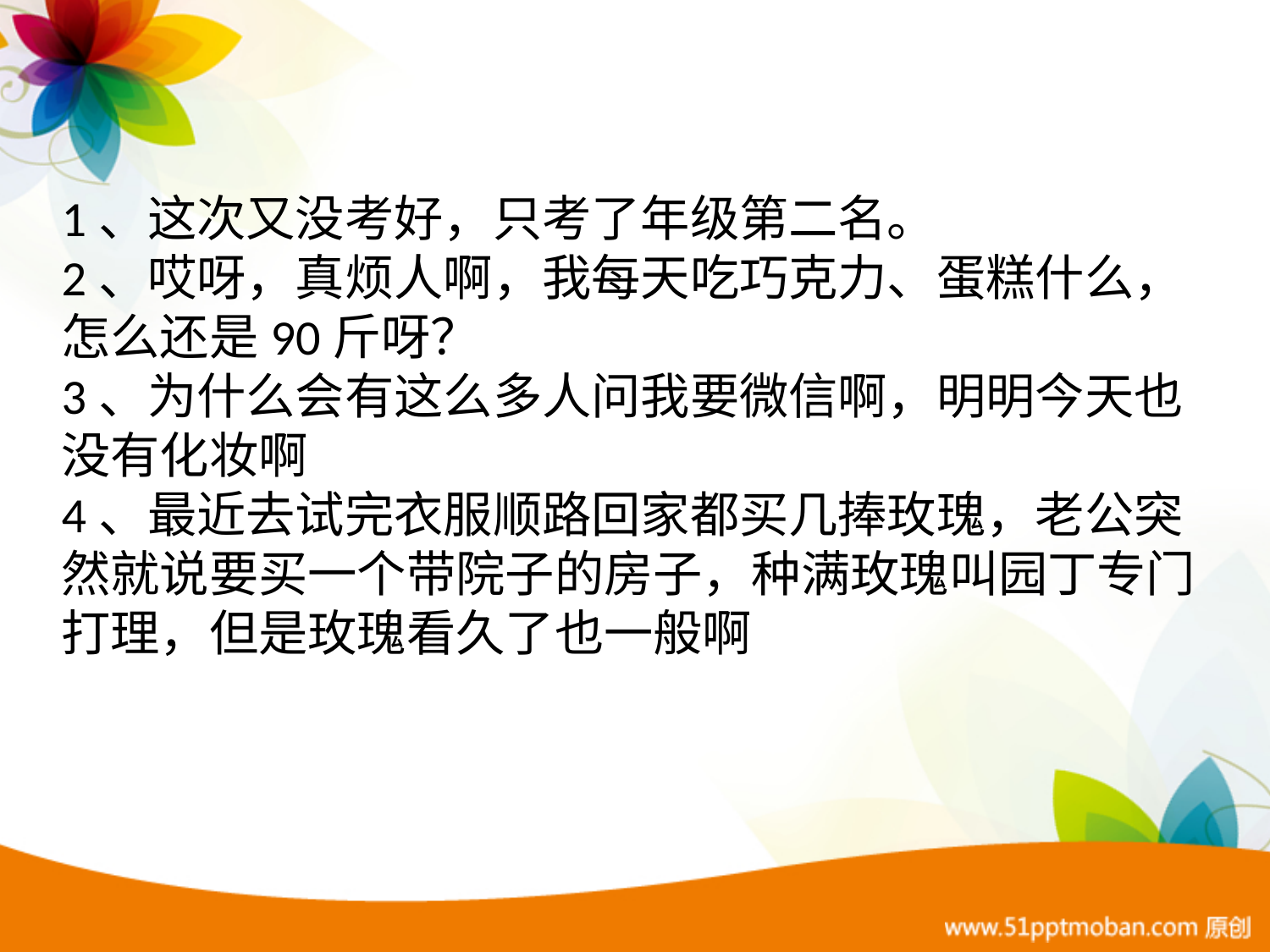

1、这次又没考好，只考了年级第二名。
2、哎呀，真烦人啊，我每天吃巧克力、蛋糕什么，怎么还是90斤呀？
3、为什么会有这么多人问我要微信啊，明明今天也没有化妆啊
4、最近去试完衣服顺路回家都买几捧玫瑰，老公突然就说要买一个带院子的房子，种满玫瑰叫园丁专门打理，但是玫瑰看久了也一般啊